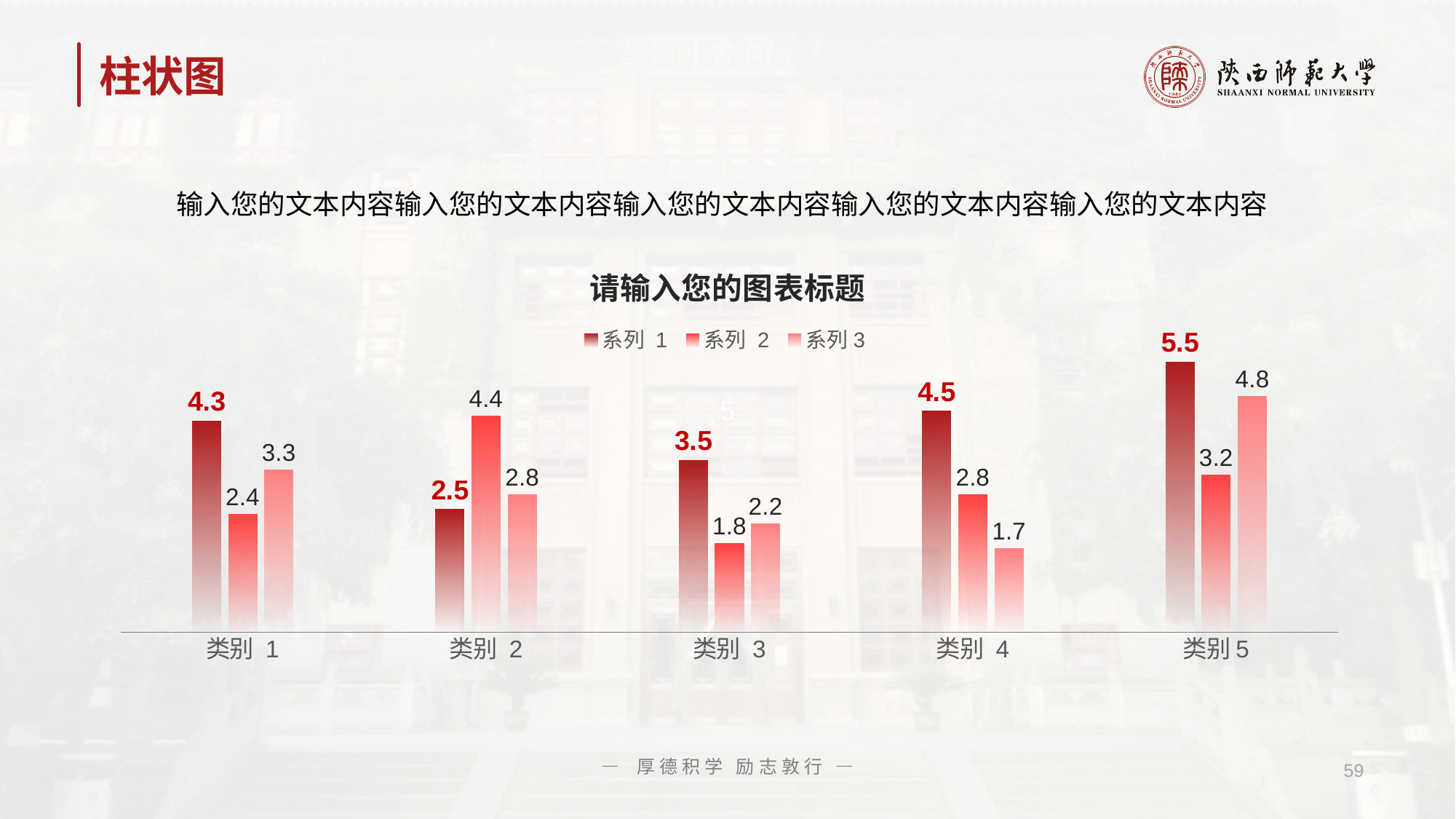

# 柱状图
输入您的文本内容输入您的文本内容输入您的文本内容输入您的文本内容输入您的文本内容

### Chart: 请输入您的图表标题

| Category | 系列 1 | 系列 2 | 系列3 |
|---|---|---|---|
| 类别 1 | 4.3 | 2.4 | 3.3 |
| 类别 2 | 2.5 | 4.4 | 2.8 |
| 类别 3 | 3.5 | 1.8 | 2.2 |
| 类别 4 | 4.5 | 2.8 | 1.7 |
| 类别5 | 5.5 | 3.2 | 4.8 |
— 厚德积学 励志敦行 —
59